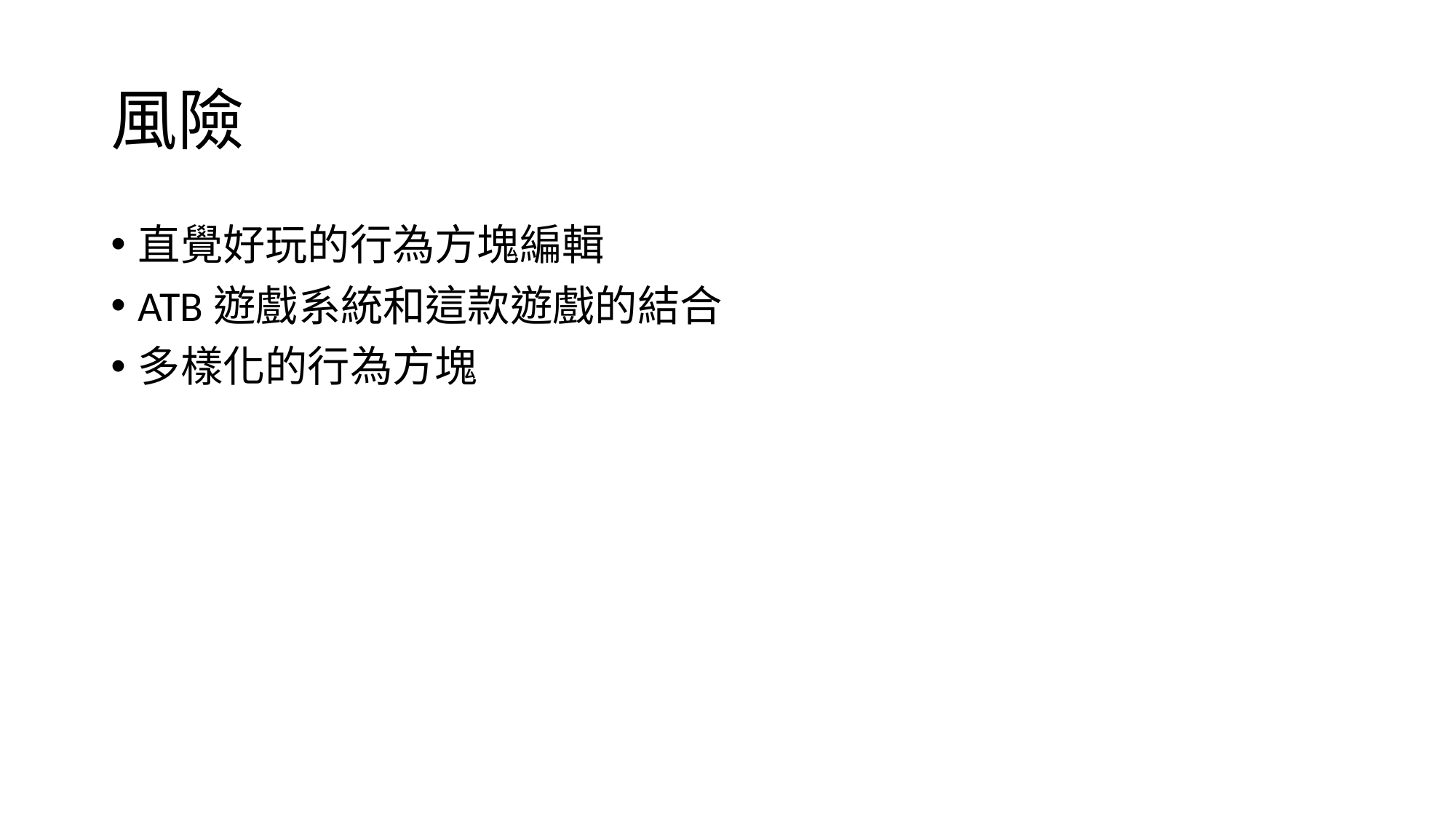

# 風險
直覺好玩的行為方塊編輯
ATB遊戲系統和這款遊戲的結合
多樣化的行為方塊